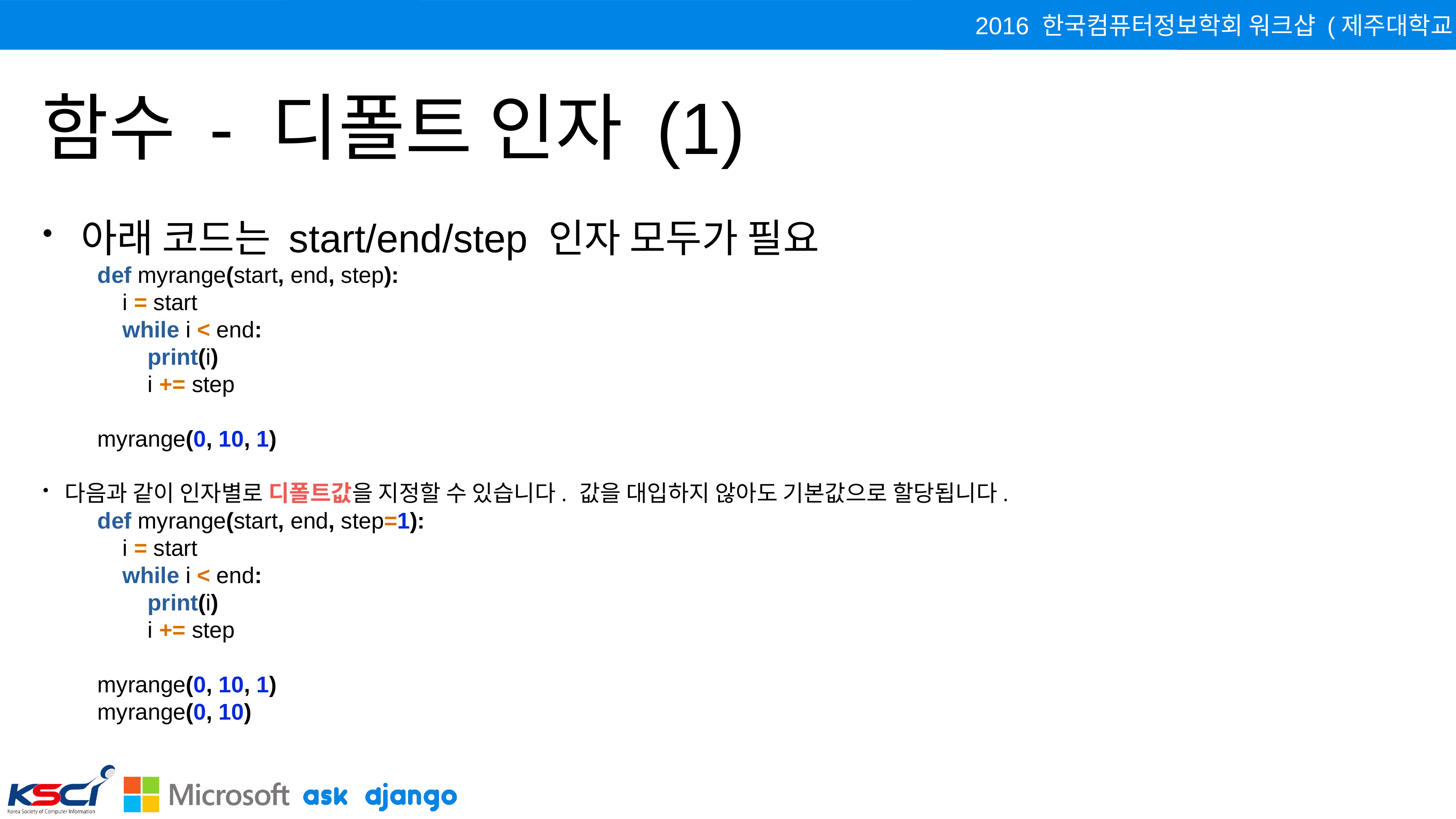

# 함수 - 디폴트 인자 (1)
아래 코드는 start/end/step 인자 모두가 필요
def myrange(start, end, step):
    i = start
    while i < end:
        print(i)
        i += step

myrange(0, 10, 1)
다음과 같이 인자별로 디폴트값을 지정할 수 있습니다. 값을 대입하지 않아도 기본값으로 할당됩니다.
def myrange(start, end, step=1):
    i = start
    while i < end:
        print(i)
        i += step

myrange(0, 10, 1)
myrange(0, 10)